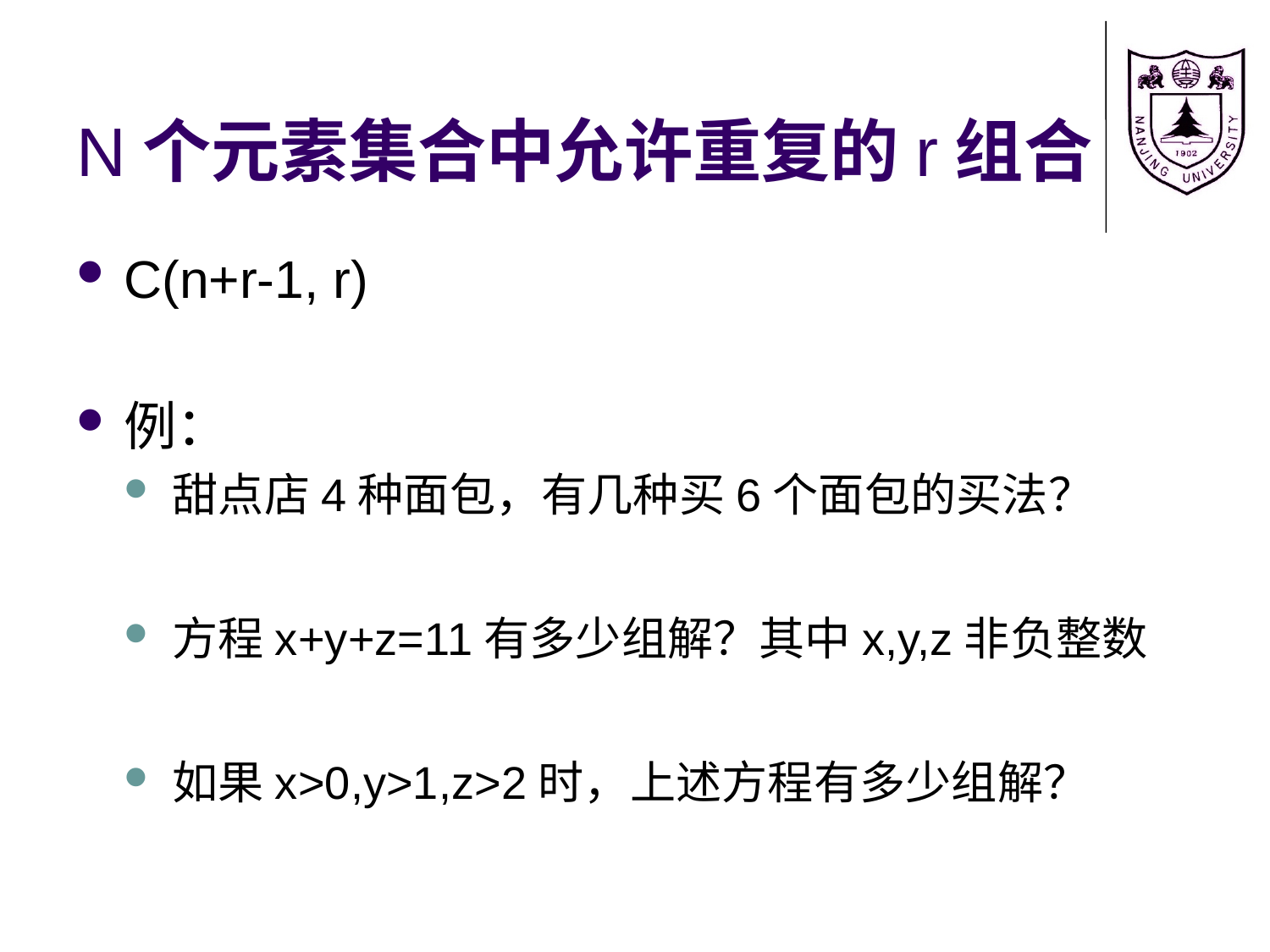

# N个元素集合中允许重复的r组合
C(n+r-1, r)

例：
甜点店4种面包，有几种买6个面包的买法？

方程x+y+z=11有多少组解？其中x,y,z非负整数

如果x>0,y>1,z>2时，上述方程有多少组解？